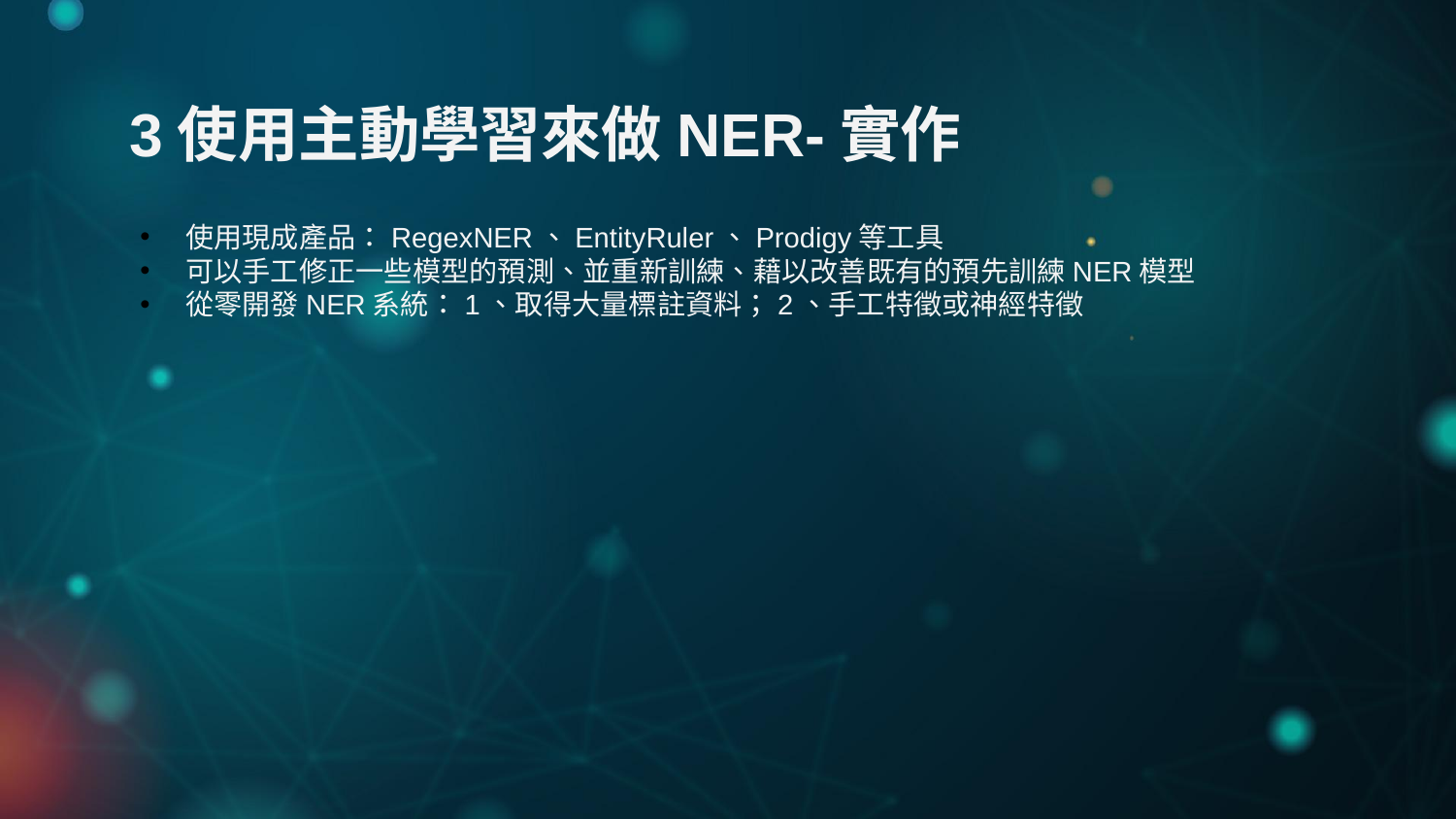

# 3使用主動學習來做NER-實作

使用現成產品：RegexNER、EntityRuler、Prodigy等工具
可以手工修正一些模型的預測、並重新訓練、藉以改善既有的預先訓練NER模型
從零開發NER系統：1、取得大量標註資料；2、手工特徵或神經特徵